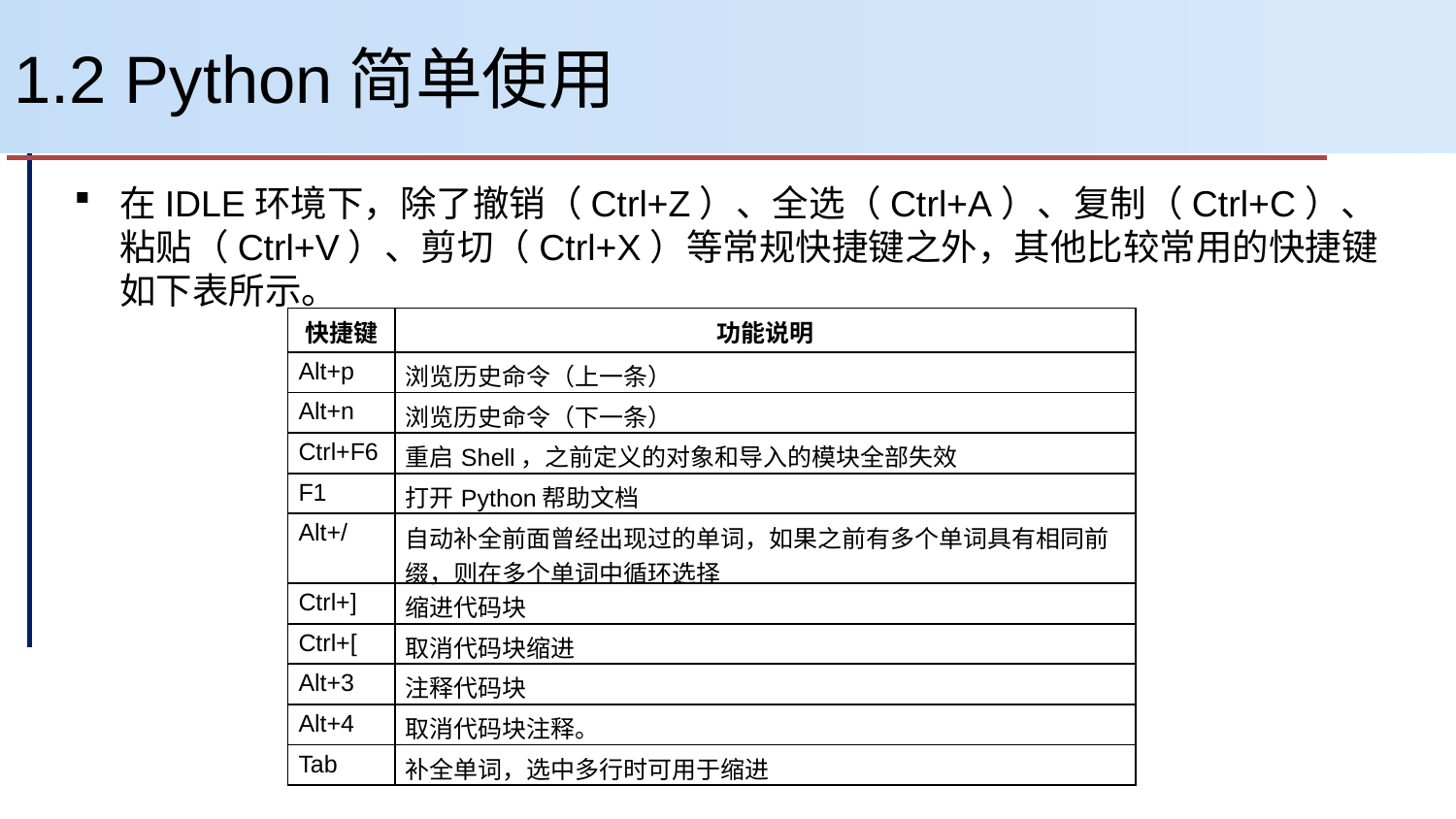

# 1.2 Python简单使用
在IDLE环境下，除了撤销（Ctrl+Z）、全选（Ctrl+A）、复制（Ctrl+C）、粘贴（Ctrl+V）、剪切（Ctrl+X）等常规快捷键之外，其他比较常用的快捷键如下表所示。
| 快捷键 | 功能说明 |
| --- | --- |
| Alt+p | 浏览历史命令（上一条） |
| Alt+n | 浏览历史命令（下一条） |
| Ctrl+F6 | 重启Shell，之前定义的对象和导入的模块全部失效 |
| F1 | 打开Python帮助文档 |
| Alt+/ | 自动补全前面曾经出现过的单词，如果之前有多个单词具有相同前缀，则在多个单词中循环选择 |
| Ctrl+] | 缩进代码块 |
| Ctrl+[ | 取消代码块缩进 |
| Alt+3 | 注释代码块 |
| Alt+4 | 取消代码块注释。 |
| Tab | 补全单词，选中多行时可用于缩进 |